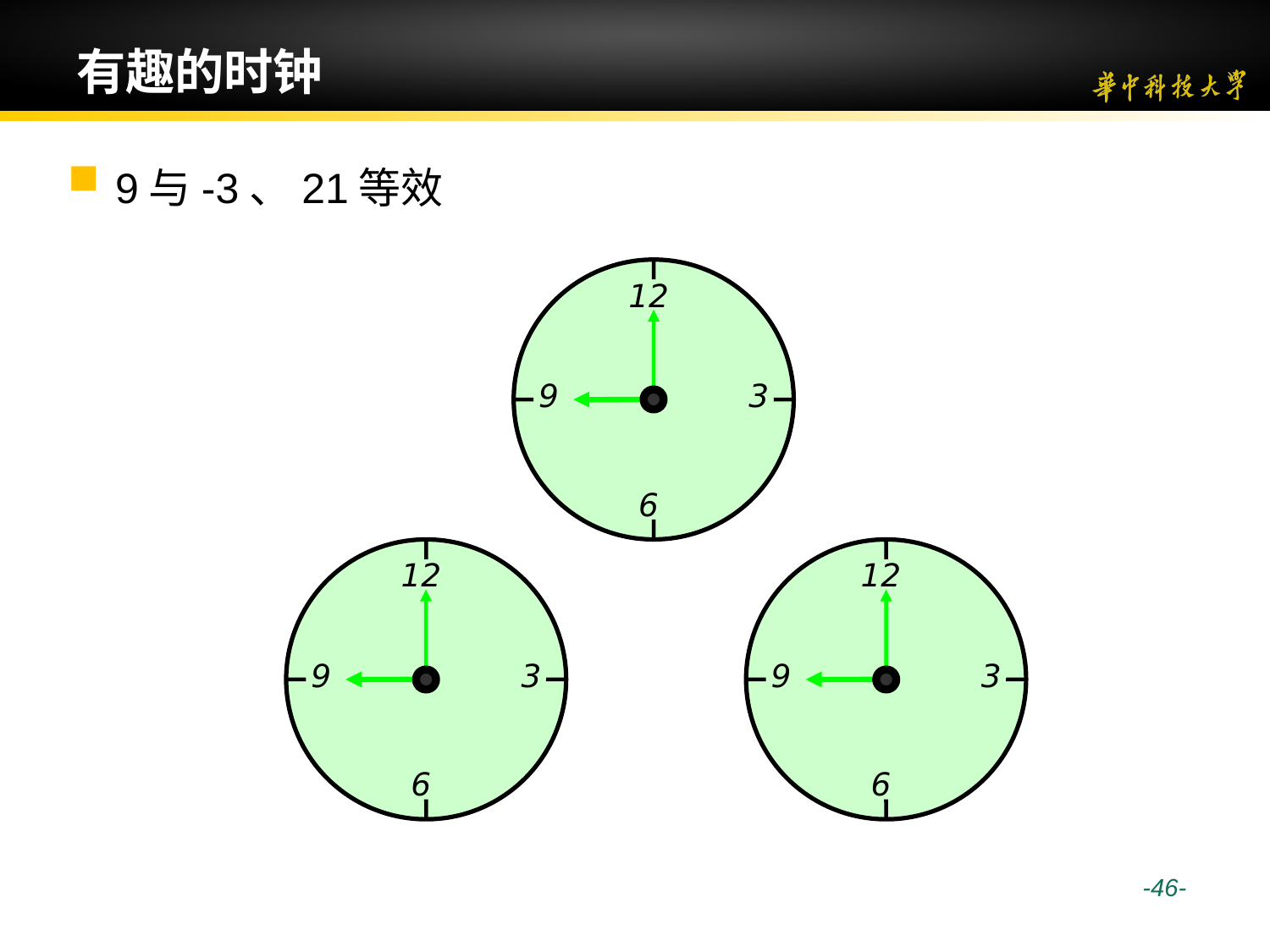

# 有趣的时钟
9与-3、21等效

12

9
3

6

12
9
3

6

12
9
3

6

 -46-